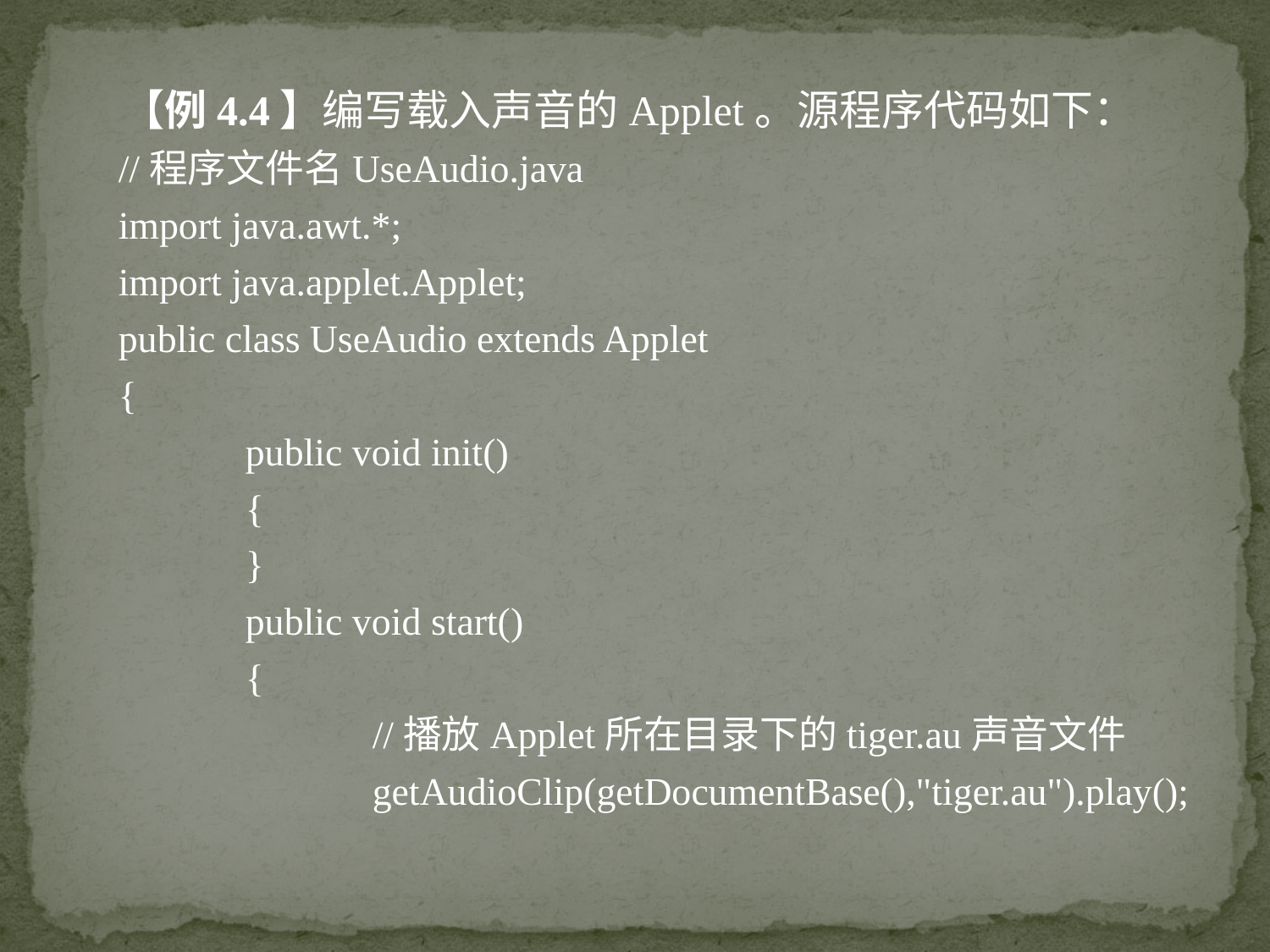

【例4.4】编写载入声音的Applet。源程序代码如下：
//程序文件名UseAudio.java
import java.awt.*;
import java.applet.Applet;
public class UseAudio extends Applet
{
	public void init()
	{
	}
	public void start()
	{
		//播放Applet所在目录下的tiger.au声音文件
		getAudioClip(getDocumentBase(),"tiger.au").play();